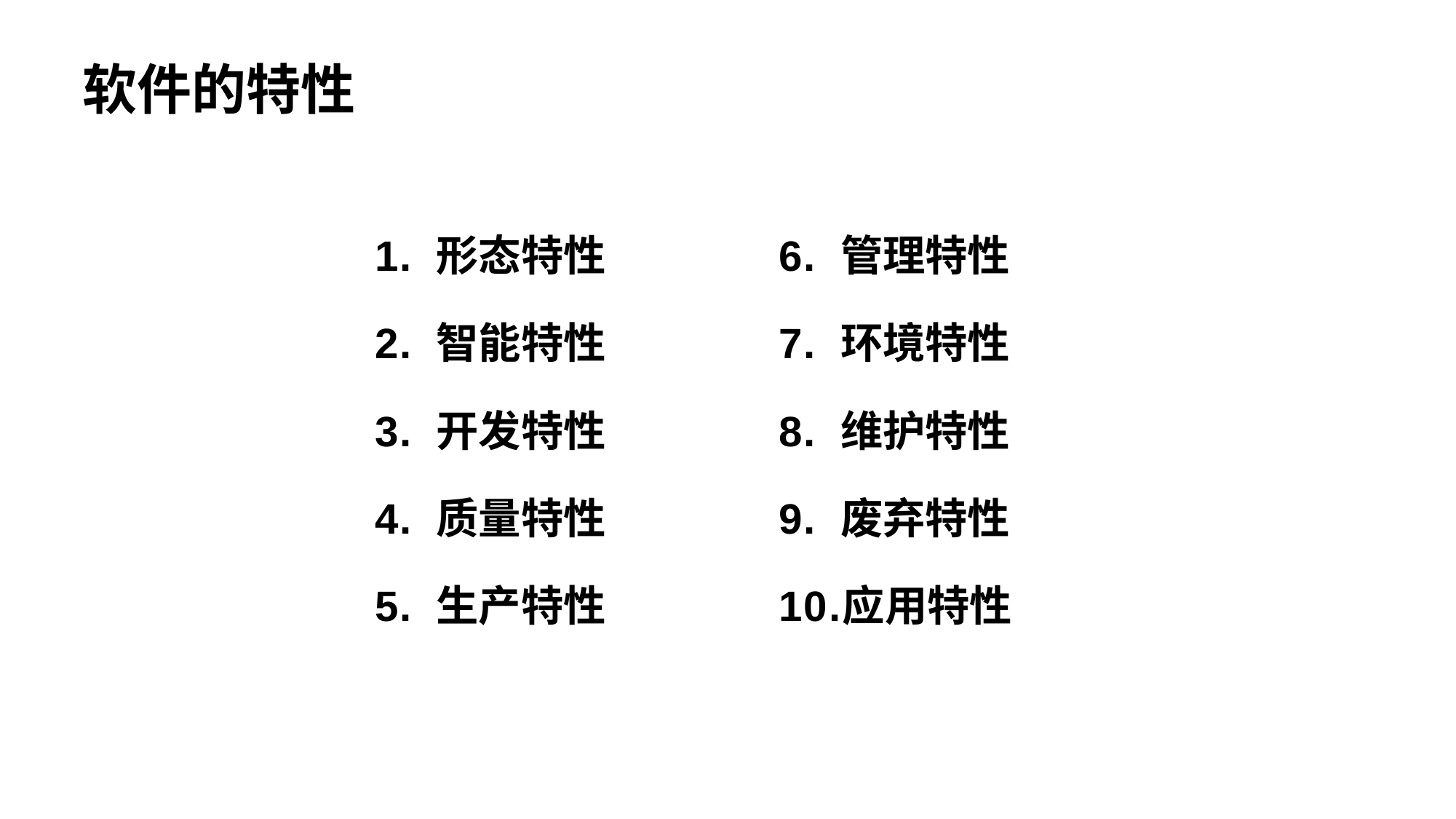

软件的特性
形态特性
智能特性
开发特性
质量特性
生产特性

管理特性
环境特性
维护特性
废弃特性
应用特性